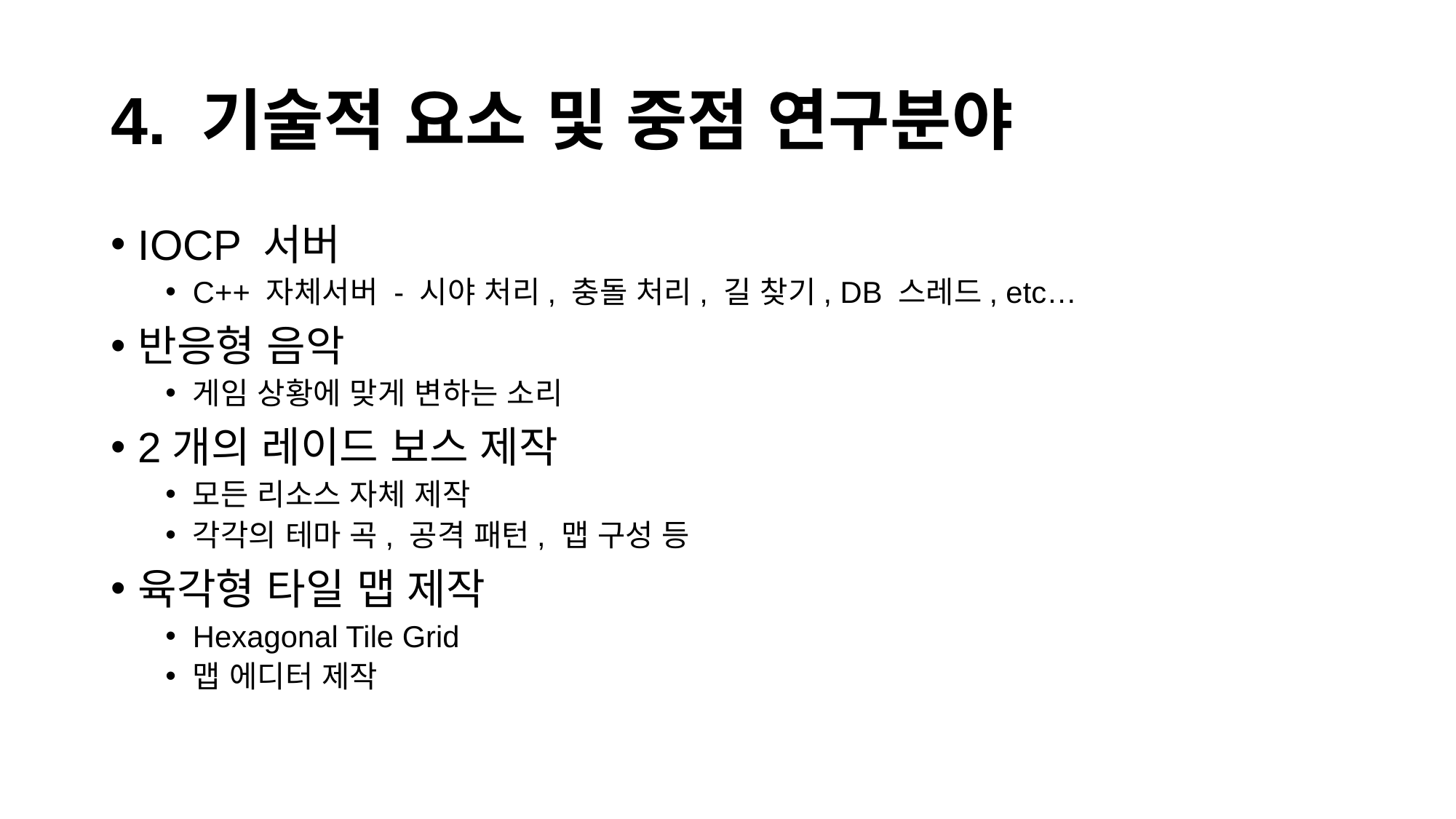

# 4. 기술적 요소 및 중점 연구분야
IOCP 서버
C++ 자체서버 - 시야 처리, 충돌 처리, 길 찾기, DB 스레드, etc…
반응형 음악
게임 상황에 맞게 변하는 소리
2개의 레이드 보스 제작
모든 리소스 자체 제작
각각의 테마 곡, 공격 패턴, 맵 구성 등
육각형 타일 맵 제작
Hexagonal Tile Grid
맵 에디터 제작